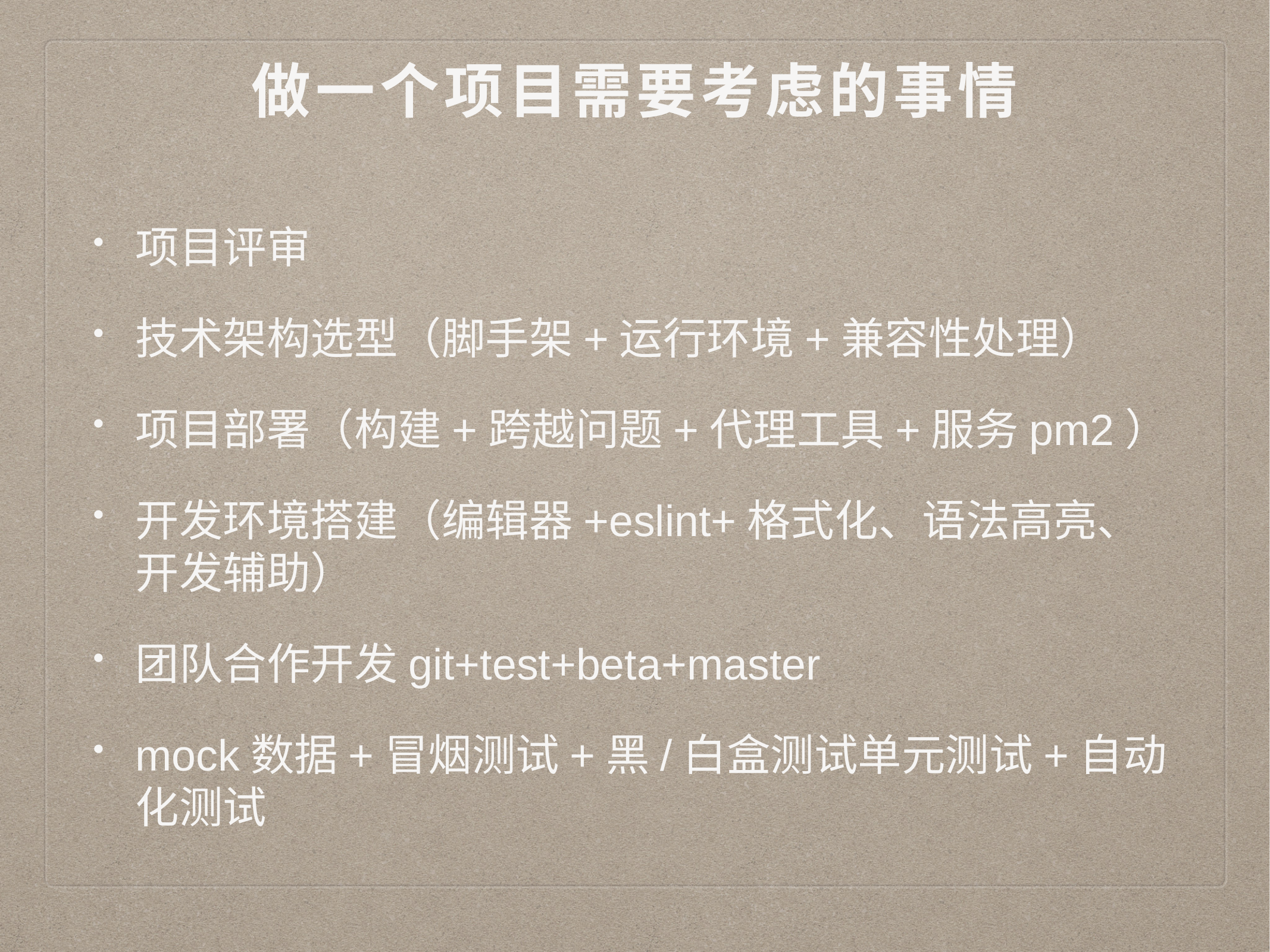

# 做一个项目需要考虑的事情
项目评审
技术架构选型（脚手架+运行环境+兼容性处理）
项目部署（构建+跨越问题+代理工具+服务pm2）
开发环境搭建（编辑器+eslint+格式化、语法高亮、开发辅助）
团队合作开发git+test+beta+master
mock数据+冒烟测试+黑/白盒测试单元测试+自动化测试